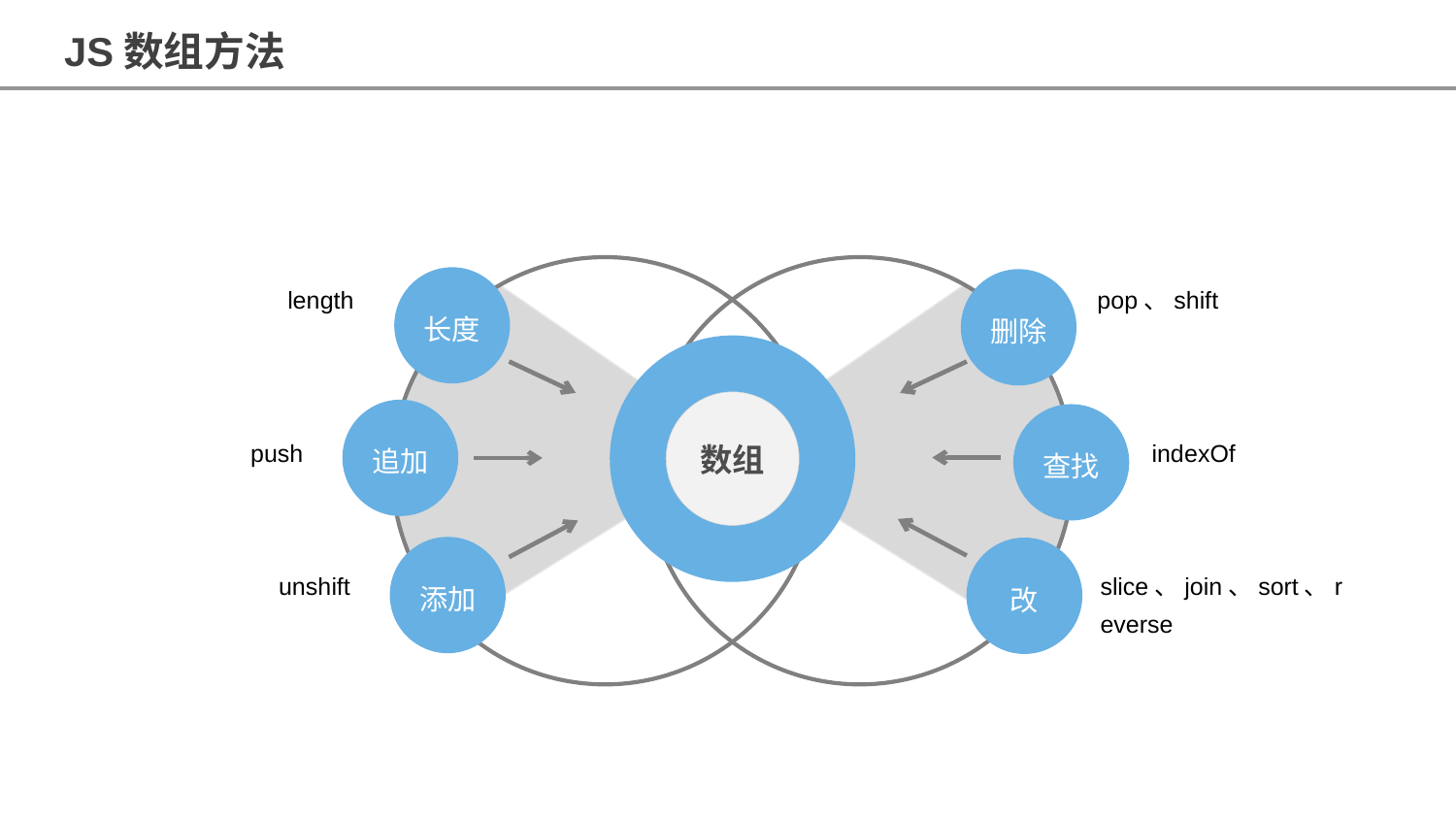

JS数组方法

长度
删除
length
pop、shift

数组
追加
查找
push
indexOf
添加
改
unshift
slice、join、sort、reverse